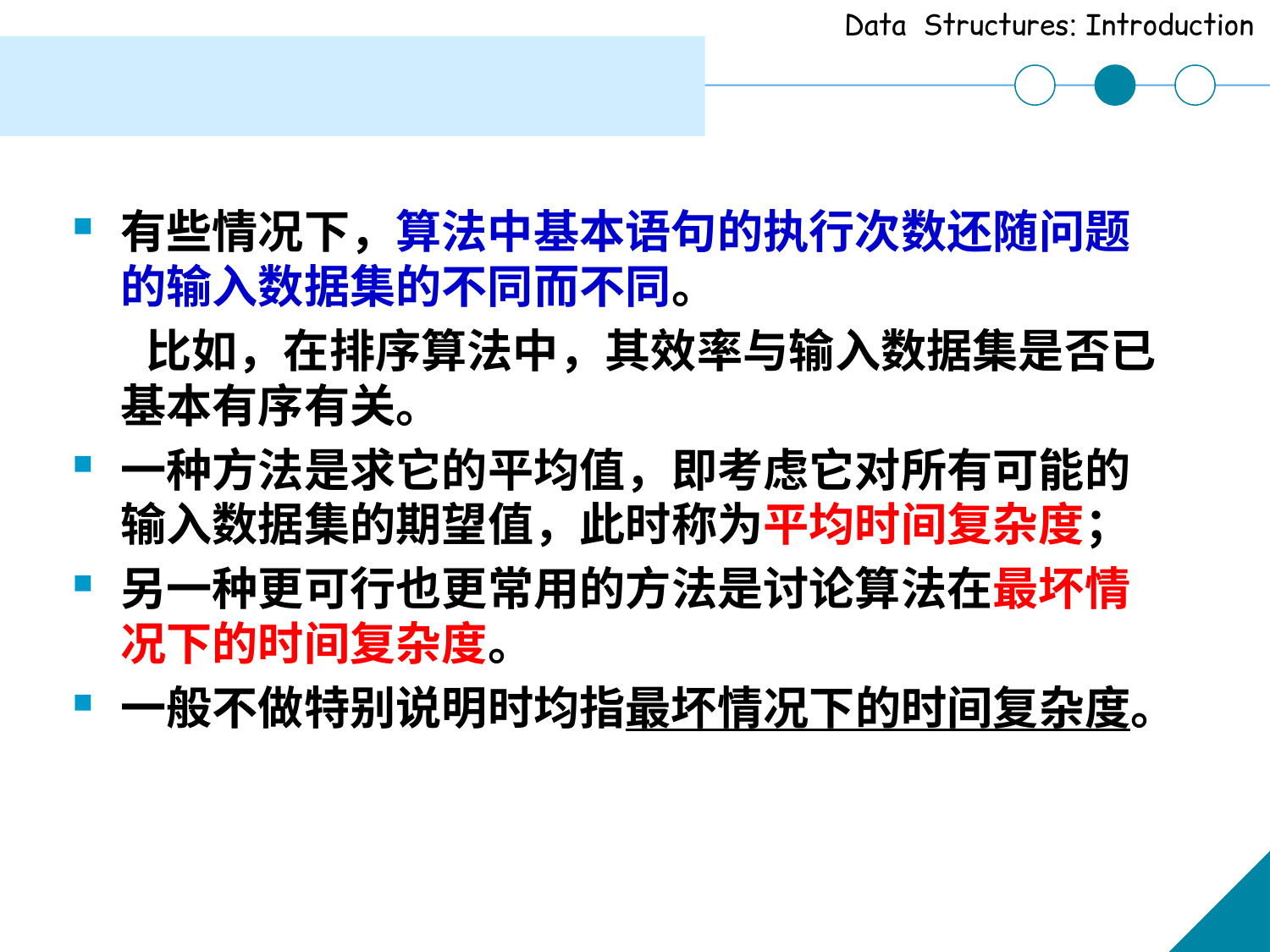

有些情况下，算法中基本语句的执行次数还随问题的输入数据集的不同而不同。
      比如，在排序算法中，其效率与输入数据集是否已基本有序有关。
一种方法是求它的平均值，即考虑它对所有可能的输入数据集的期望值，此时称为平均时间复杂度；
另一种更可行也更常用的方法是讨论算法在最坏情况下的时间复杂度。
一般不做特别说明时均指最坏情况下的时间复杂度。